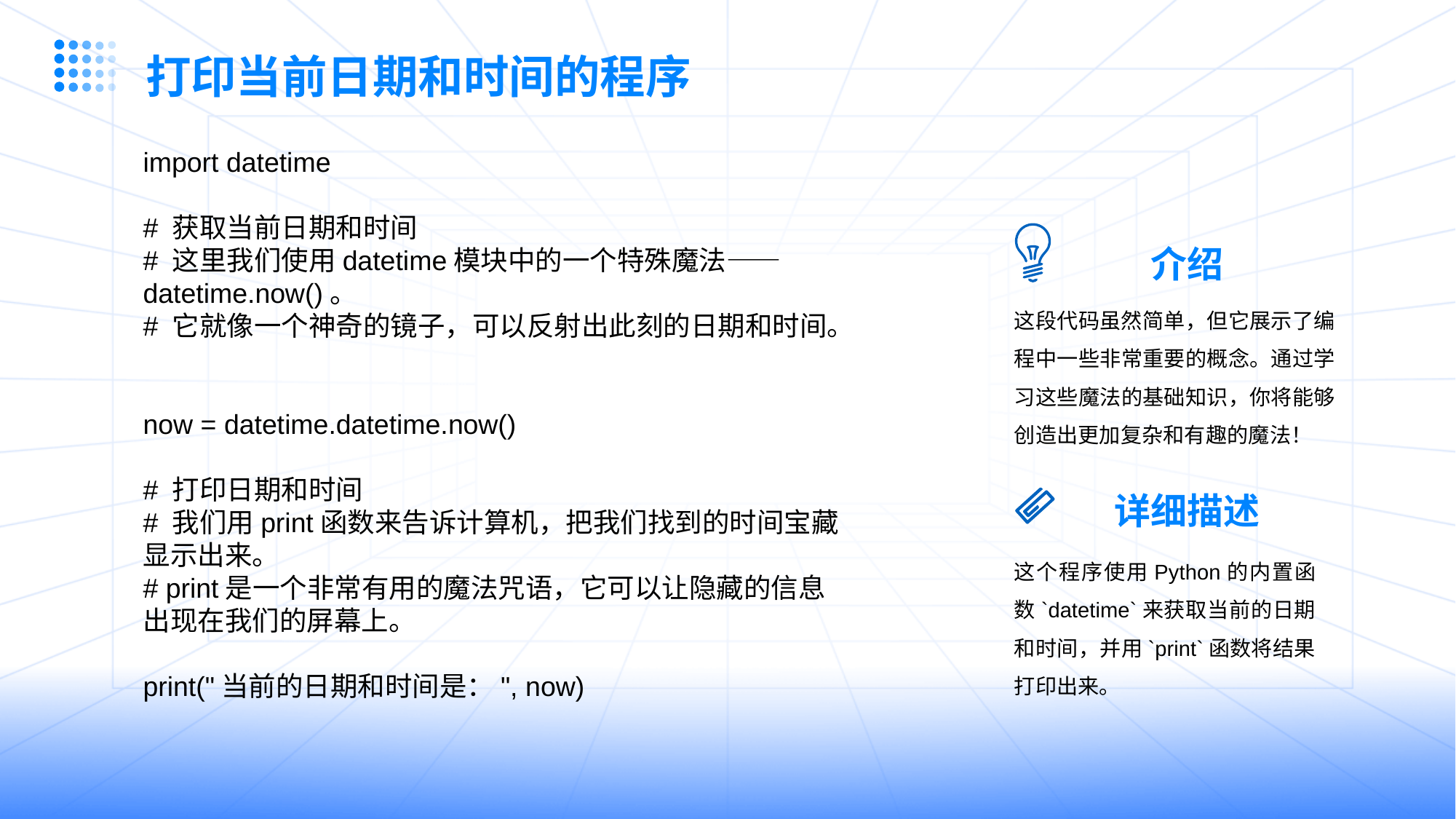

打印当前日期和时间的程序

import datetime
# 获取当前日期和时间
# 这里我们使用datetime模块中的一个特殊魔法——datetime.now()。
# 它就像一个神奇的镜子，可以反射出此刻的日期和时间。
now = datetime.datetime.now()
# 打印日期和时间
# 我们用print函数来告诉计算机，把我们找到的时间宝藏显示出来。
# print是一个非常有用的魔法咒语，它可以让隐藏的信息出现在我们的屏幕上。
print("当前的日期和时间是：", now)

介绍
这段代码虽然简单，但它展示了编程中一些非常重要的概念。通过学习这些魔法的基础知识，你将能够创造出更加复杂和有趣的魔法！
详细描述

这个程序使用Python的内置函数`datetime`来获取当前的日期和时间，并用`print`函数将结果打印出来。